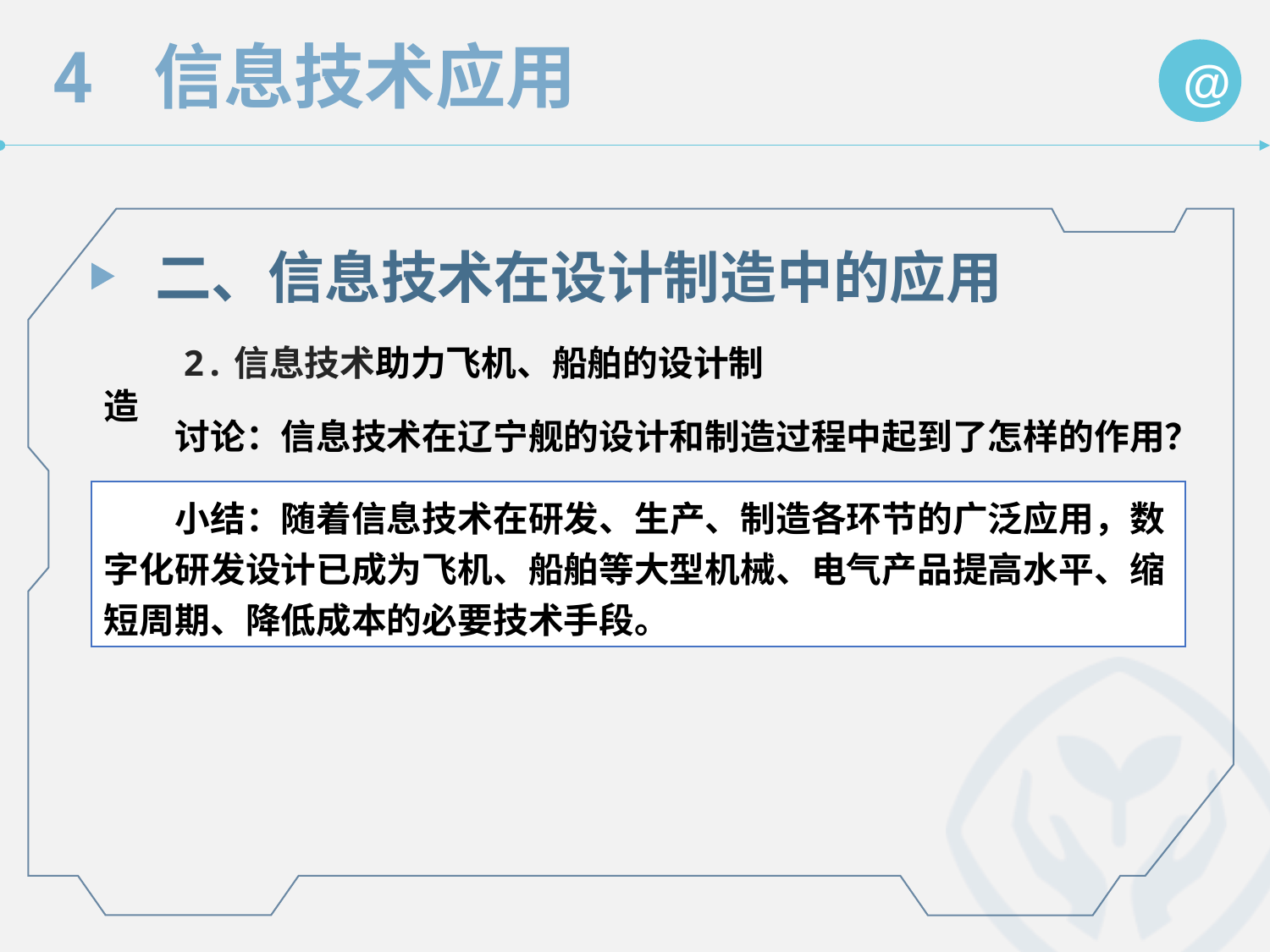

二、信息技术在设计制造中的应用

　　2.信息技术助力飞机、船舶的设计制造
　　讨论：信息技术在辽宁舰的设计和制造过程中起到了怎样的作用？
　　小结：随着信息技术在研发、生产、制造各环节的广泛应用，数字化研发设计已成为飞机、船舶等大型机械、电气产品提高水平、缩短周期、降低成本的必要技术手段。